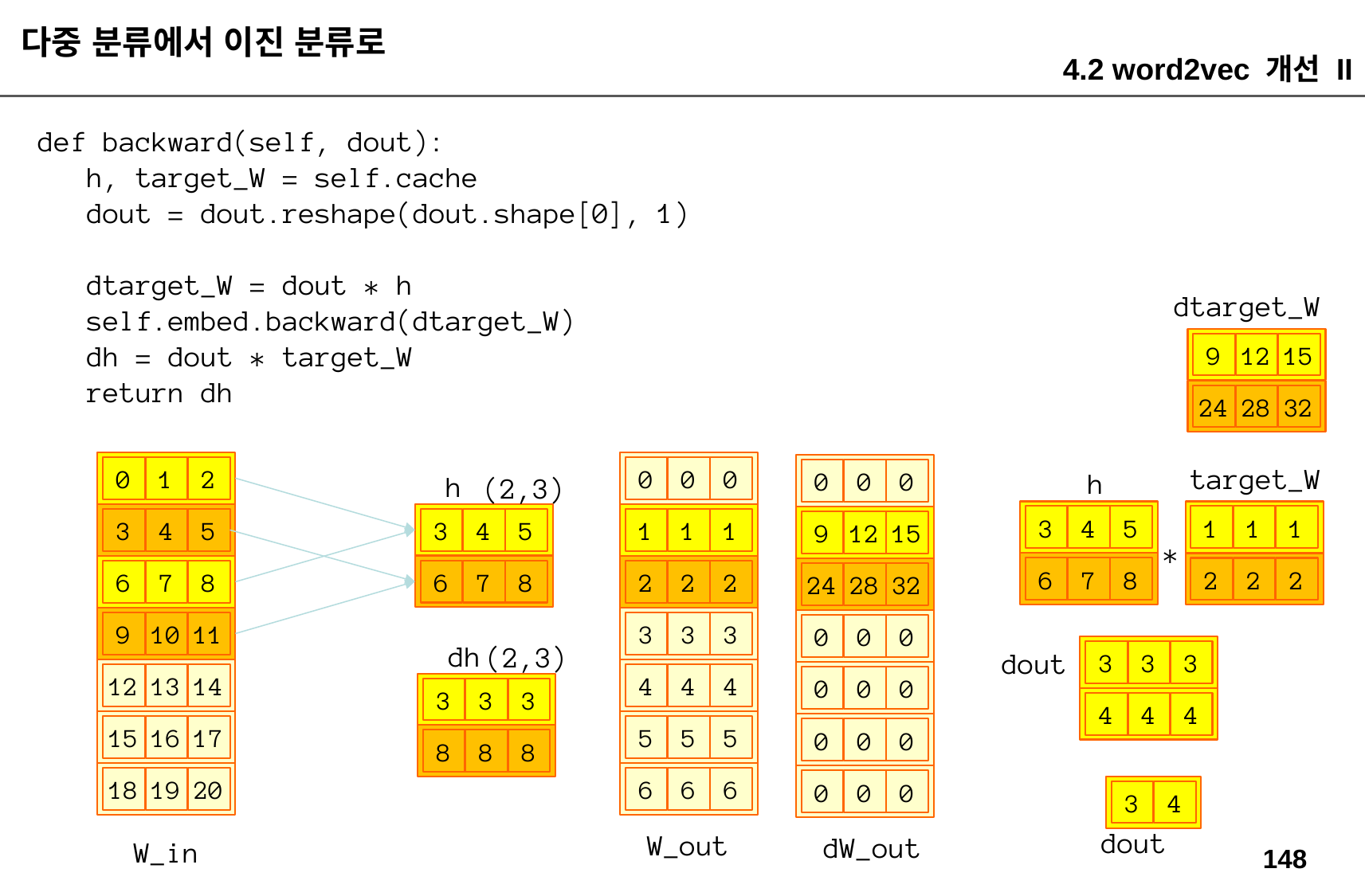

다중 분류에서 이진 분류로
4.2 word2vec 개선 II
def backward(self, dout):
   h, target_W = self.cache
   dout = dout.reshape(dout.shape[0], 1)

   dtarget_W = dout * h
   self.embed.backward(dtarget_W)
   dh = dout * target_W
   return dh
dtarget_W

9
12
15

24
28
32

target_W

0
1
2
0
0
0
h
0
0
0
h
(2,3)

3
4
5

3
4
5

1
1
1

3
4
5
1
1
1
9
12
15
*

6
7
8

6
7
8

2
2
2

6
7
8
2
2
2
24
28
32

9
10
11
3
3
3
0
0
0
dh
(2,3)

dout
3
3
3

12
13
14
4
4
4
0
0
0

3
3
3

4
4
4

15
16
17
5
5
5
0
0
0

8
8
8

18
19
20
6
6
6
0
0
0

3
4
dout
W_out
dW_out
W_in